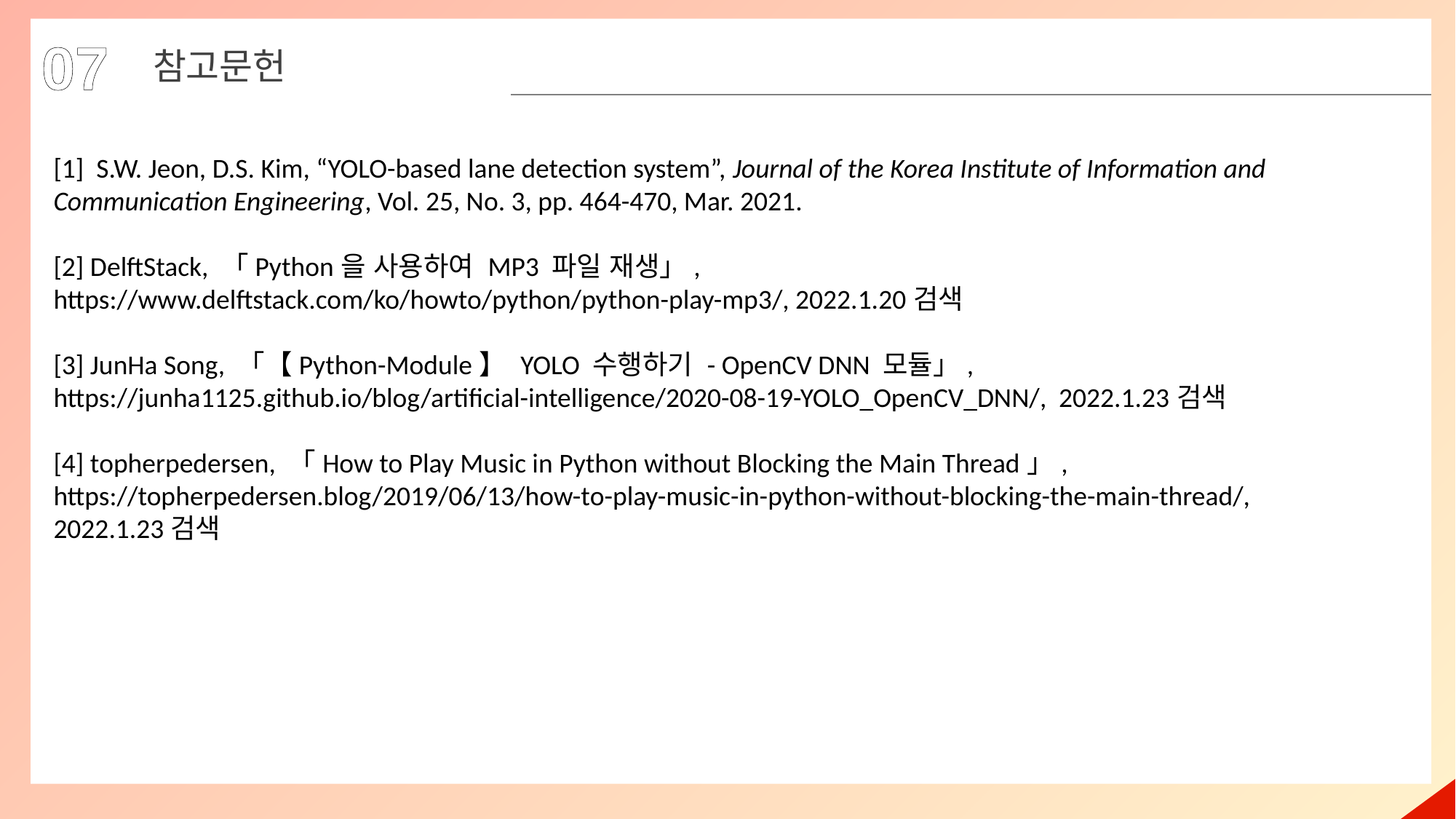

07
참고문헌
[1]  S.W. Jeon, D.S. Kim, “YOLO-based lane detection system”, Journal of the Korea Institute of Information and
Communication Engineering, Vol. 25, No. 3, pp. 464-470, Mar. 2021.

[2] DelftStack, 「Python을 사용하여 MP3 파일 재생」,
https://www.delftstack.com/ko/howto/python/python-play-mp3/, 2022.1.20검색

[3] JunHa Song, 「【Python-Module】 YOLO 수행하기 - OpenCV DNN 모듈」, https://junha1125.github.io/blog/artificial-intelligence/2020-08-19-YOLO_OpenCV_DNN/,  2022.1.23검색

[4] topherpedersen, 「How to Play Music in Python without Blocking the Main Thread」,
https://topherpedersen.blog/2019/06/13/how-to-play-music-in-python-without-blocking-the-main-thread/,   2022.1.23검색